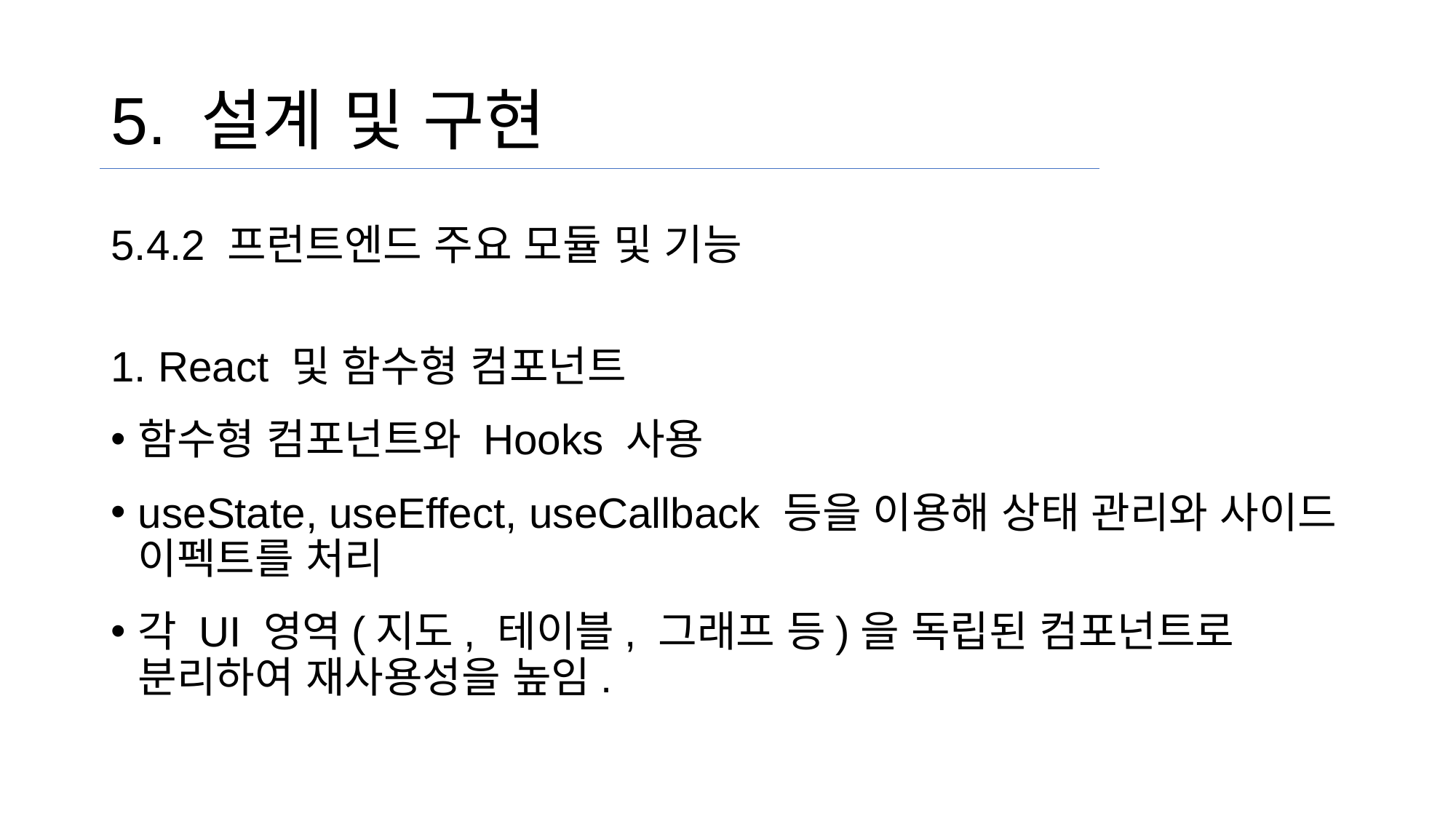

# 5. 설계 및 구현
5.4.2 프런트엔드 주요 모듈 및 기능

1. React 및 함수형 컴포넌트
함수형 컴포넌트와 Hooks 사용
useState, useEffect, useCallback 등을 이용해 상태 관리와 사이드 이펙트를 처리
각 UI 영역(지도, 테이블, 그래프 등)을 독립된 컴포넌트로 분리하여 재사용성을 높임.